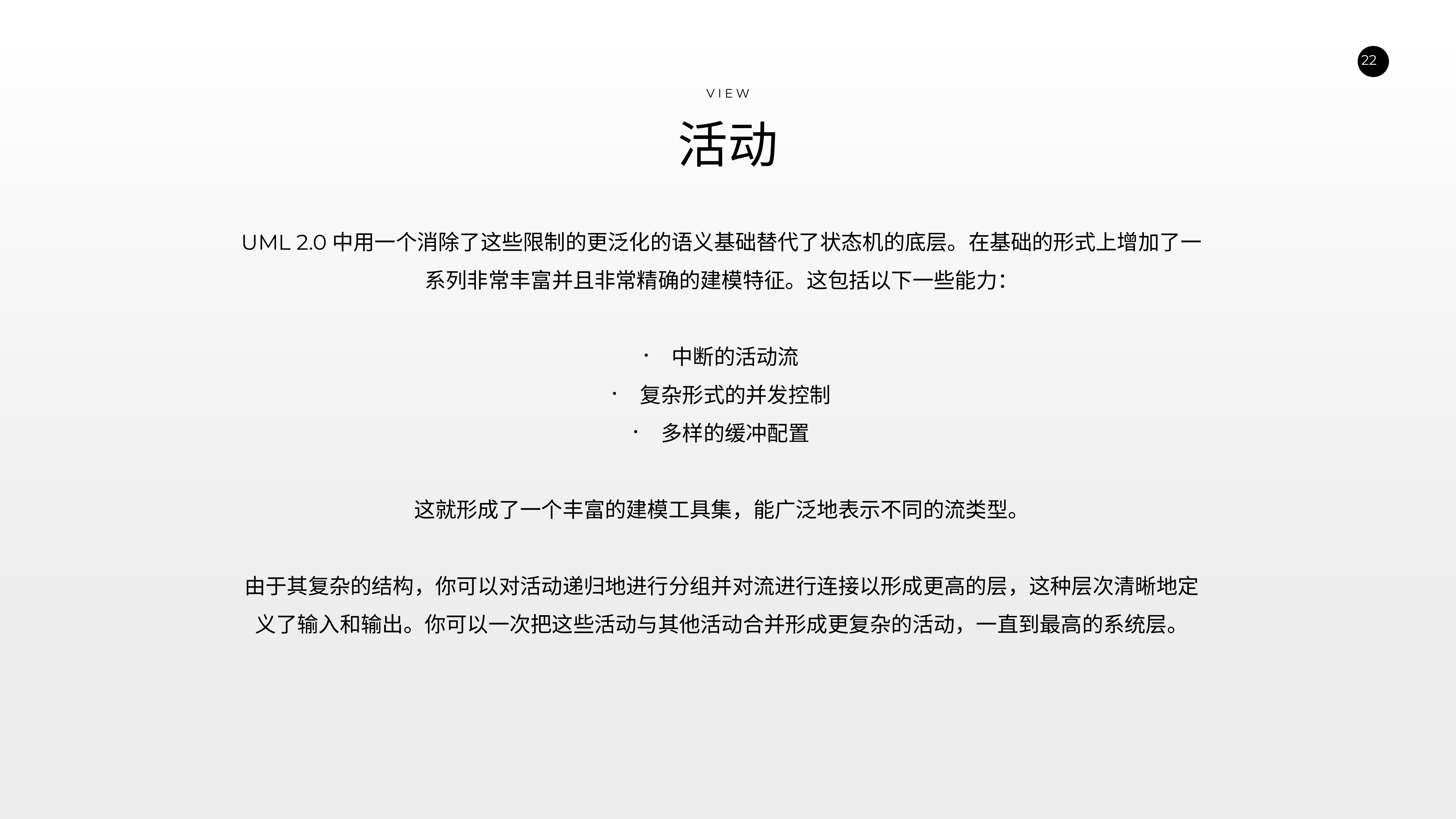

V I E W
活动
UML 2.0中用一个消除了这些限制的更泛化的语义基础替代了状态机的底层。在基础的形式上增加了一系列非常丰富并且非常精确的建模特征。这包括以下一些能力：

中断的活动流
复杂形式的并发控制
多样的缓冲配置

这就形成了一个丰富的建模工具集，能广泛地表示不同的流类型。

由于其复杂的结构，你可以对活动递归地进行分组并对流进行连接以形成更高的层，这种层次清晰地定义了输入和输出。你可以一次把这些活动与其他活动合并形成更复杂的活动，一直到最高的系统层。